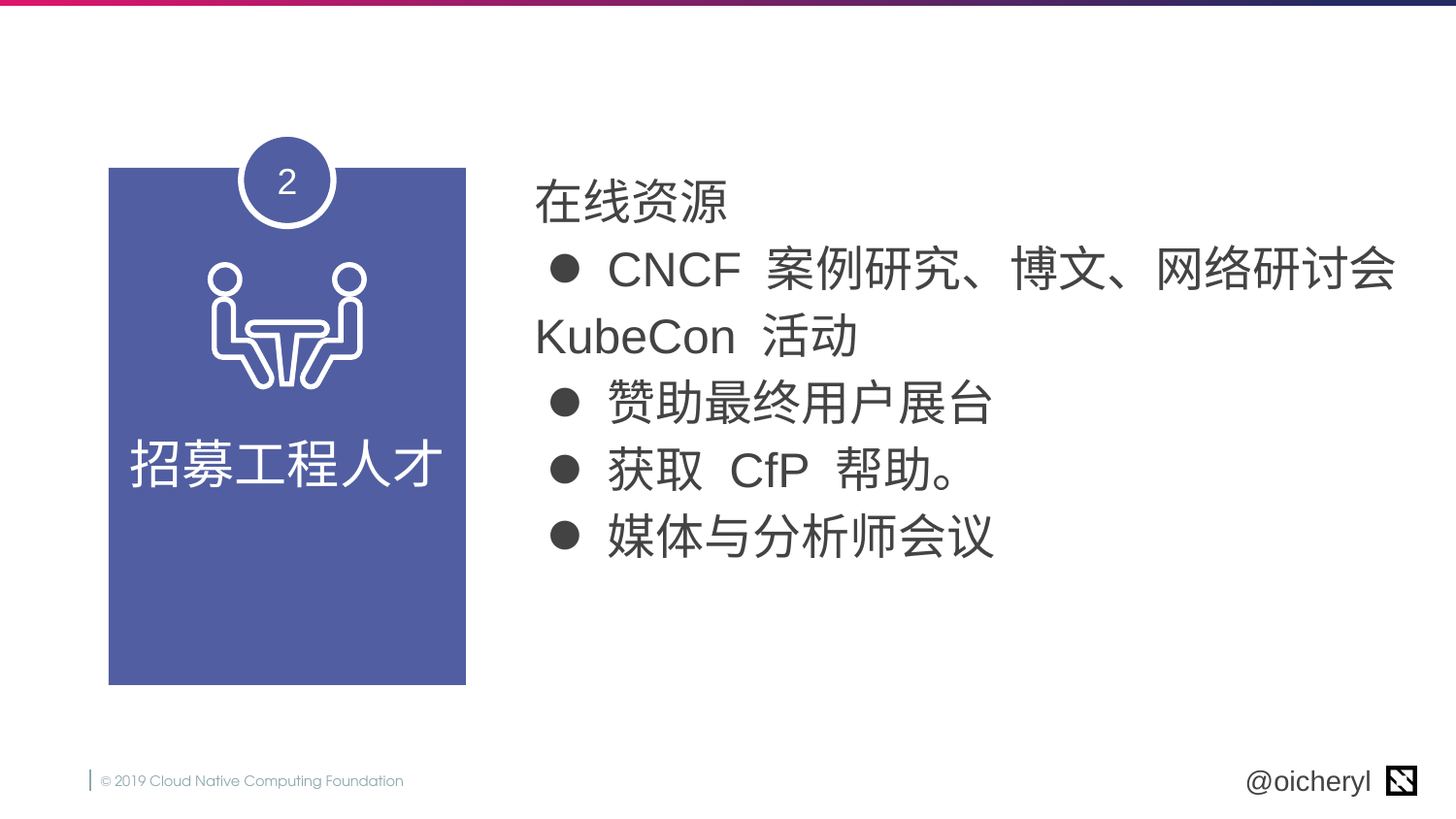

2
在线资源
CNCF 案例研究、博文、网络研讨会
KubeCon 活动
赞助最终用户展台
获取 CfP 帮助。
媒体与分析师会议

招募工程人才
17